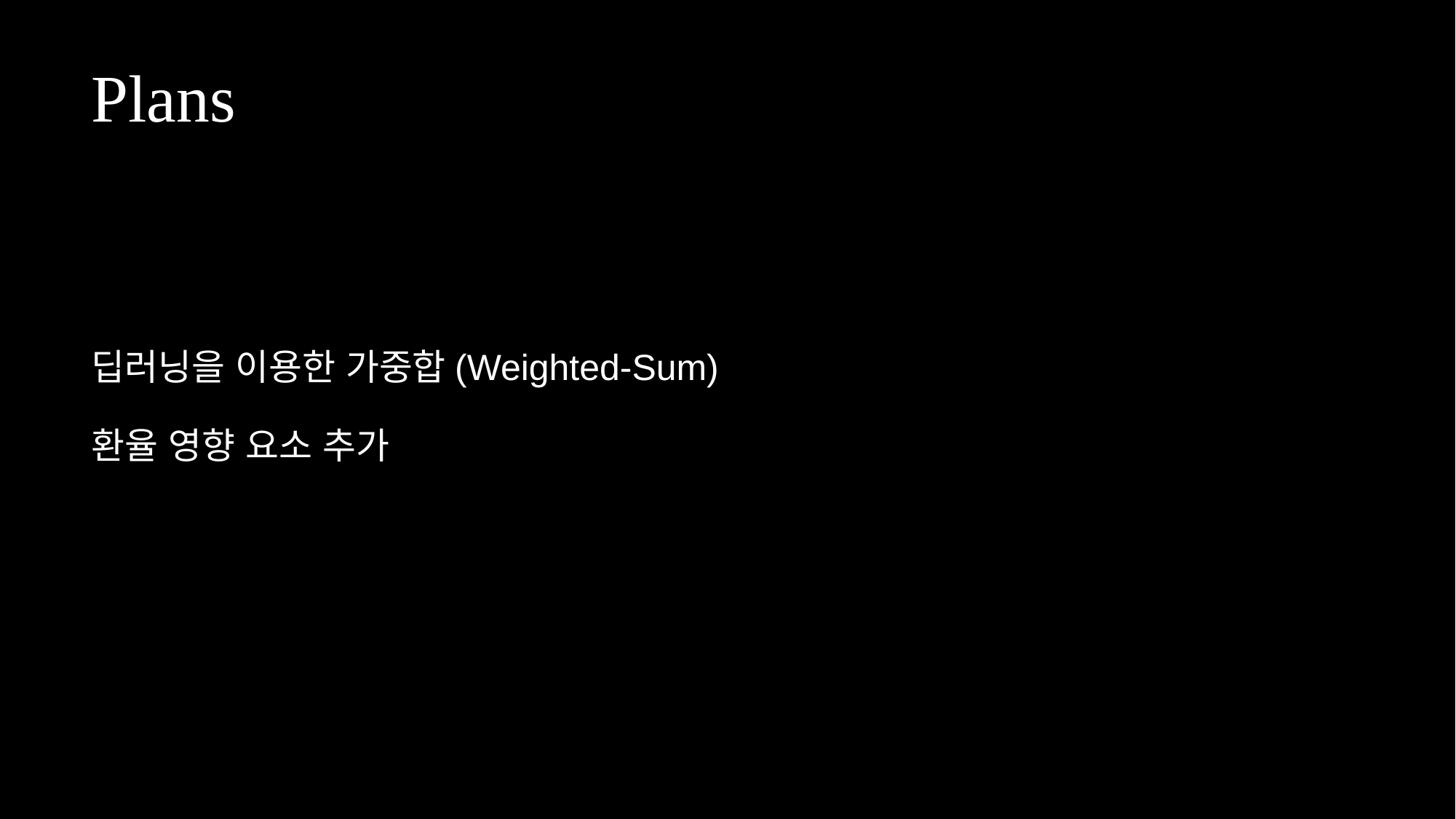

Plans
딥러닝을 이용한 가중합(Weighted-Sum)

환율 영향 요소 추가